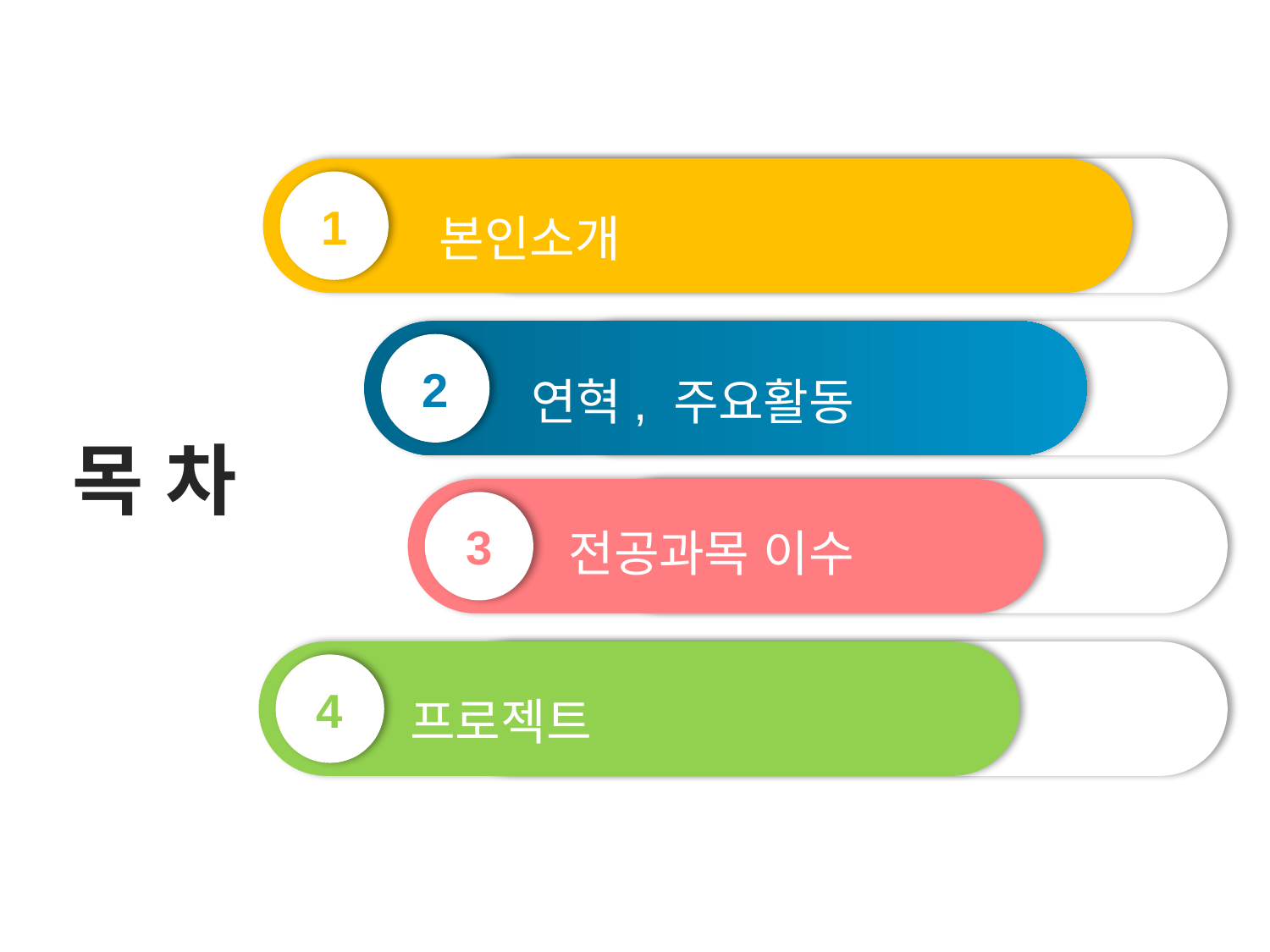

1
본인소개

2
연혁, 주요활동
목 차

전공과목 이수
3

4
프로젝트